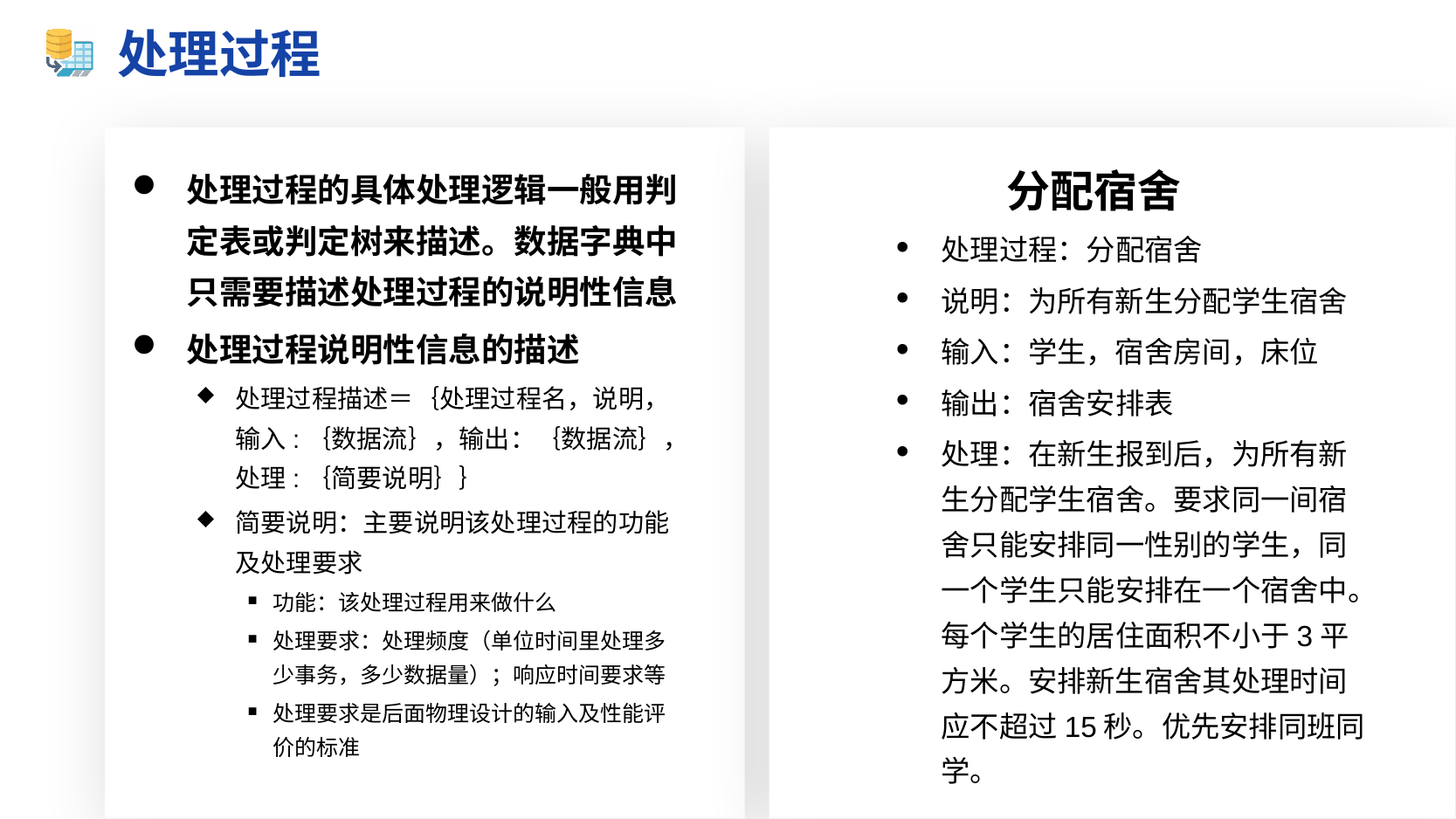

# 处理过程

分配宿舍
处理过程：分配宿舍
说明：为所有新生分配学生宿舍
输入：学生，宿舍房间，床位
输出：宿舍安排表
处理：在新生报到后，为所有新生分配学生宿舍。要求同一间宿舍只能安排同一性别的学生，同一个学生只能安排在一个宿舍中。每个学生的居住面积不小于3平方米。安排新生宿舍其处理时间应不超过15秒。优先安排同班同学。
处理过程的具体处理逻辑一般用判定表或判定树来描述。数据字典中只需要描述处理过程的说明性信息
处理过程说明性信息的描述
处理过程描述＝｛处理过程名，说明， 输入:｛数据流｝，输出：｛数据流｝，处理:｛简要说明｝｝
简要说明：主要说明该处理过程的功能及处理要求
功能：该处理过程用来做什么
处理要求：处理频度（单位时间里处理多少事务，多少数据量）；响应时间要求等
处理要求是后面物理设计的输入及性能评价的标准